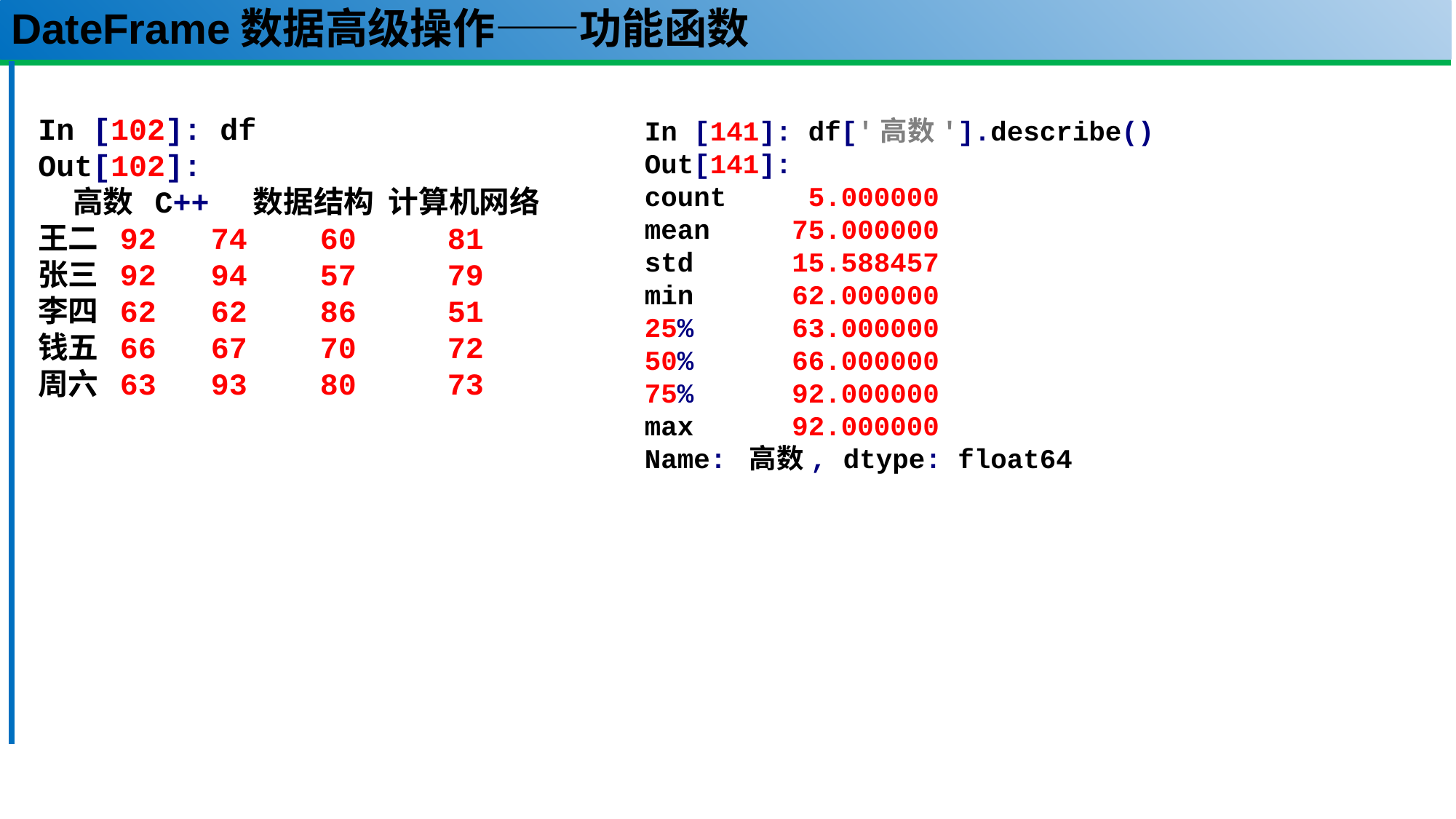

# DateFrame数据高级操作——功能函数
In [102]: df
Out[102]:
    高数  C++  数据结构  计算机网络
王二  92   74    60     81
张三  92   94    57     79
李四  62   62    86     51
钱五  66   67    70     72
周六  63   93    80     73
In [141]: df['高数'].describe()
Out[141]:
count     5.000000
mean     75.000000
std      15.588457
min      62.000000
25%      63.000000
50%      66.000000
75%      92.000000
max      92.000000
Name: 高数, dtype: float64